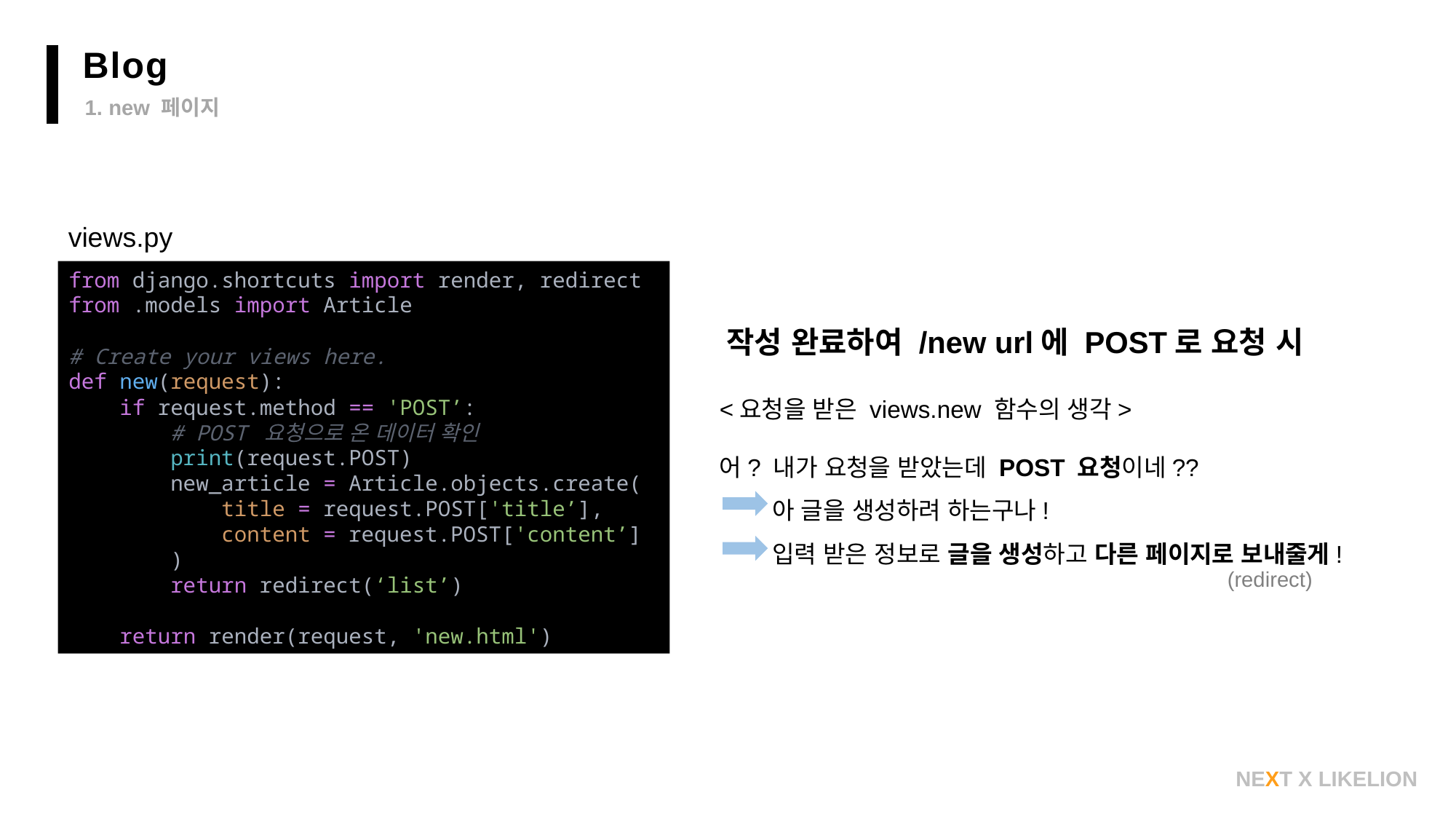

Blog

1. new 페이지
views.py
from django.shortcuts import render, redirect
from .models import Article
# Create your views here.
def new(request):
    if request.method == 'POST’:
        # POST 요청으로 온 데이터 확인
        print(request.POST)
        new_article = Article.objects.create(
            title = request.POST['title’],
            content = request.POST['content’]
        )
        return redirect(‘list’)
    return render(request, 'new.html')
작성 완료하여 /new url에 POST로 요청 시

<요청을 받은 views.new 함수의 생각>
어? 내가 요청을 받았는데 POST 요청이네??
       아 글을 생성하려 하는구나!
       입력 받은 정보로 글을 생성하고 다른 페이지로 보내줄게!

(redirect)
NEXT X LIKELION